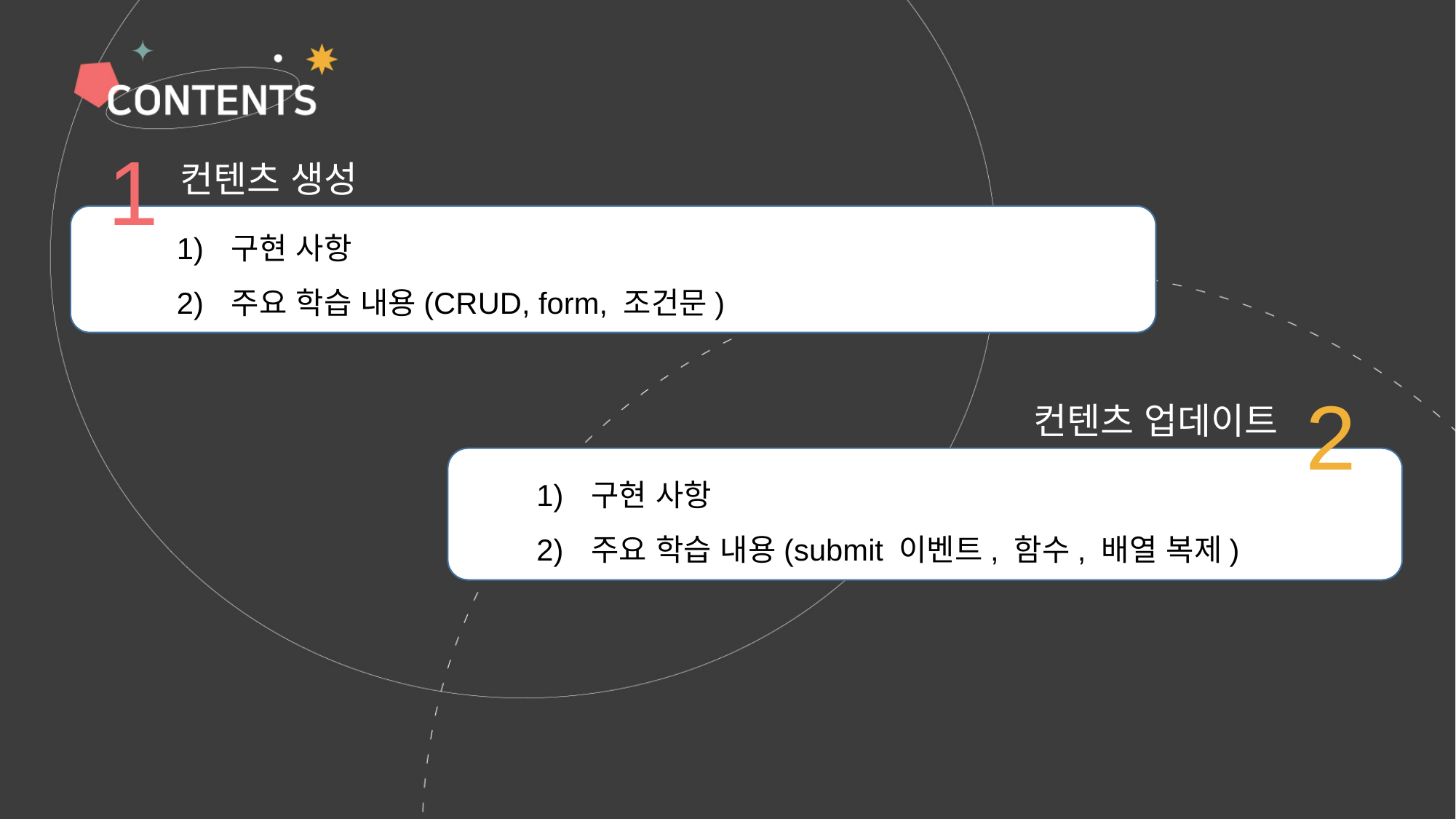

1
컨텐츠 생성
구현 사항
주요 학습 내용(CRUD, form, 조건문)

2
컨텐츠 업데이트

구현 사항
주요 학습 내용(submit 이벤트, 함수, 배열 복제)